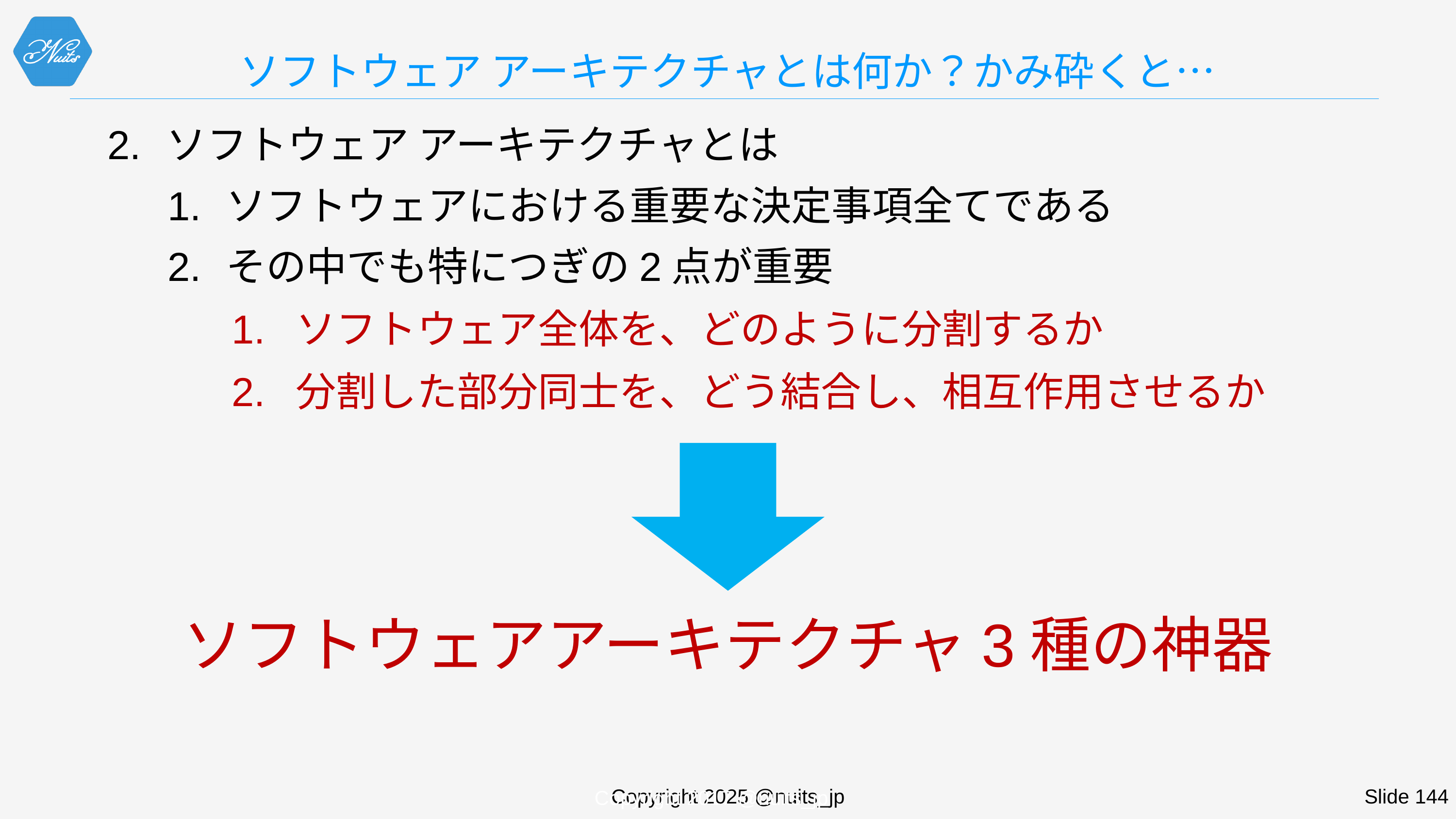

# ソフトウェア アーキテクチャとは何か？かみ砕くと…
ソフトウェア アーキテクチャとは
ソフトウェアにおける重要な決定事項全てである
その中でも特につぎの2点が重要
ソフトウェア全体を、どのように分割するか
分割した部分同士を、どう結合し、相互作用させるか

ソフトウェアアーキテクチャ3種の神器
Copyright 2017 @nuits_jp